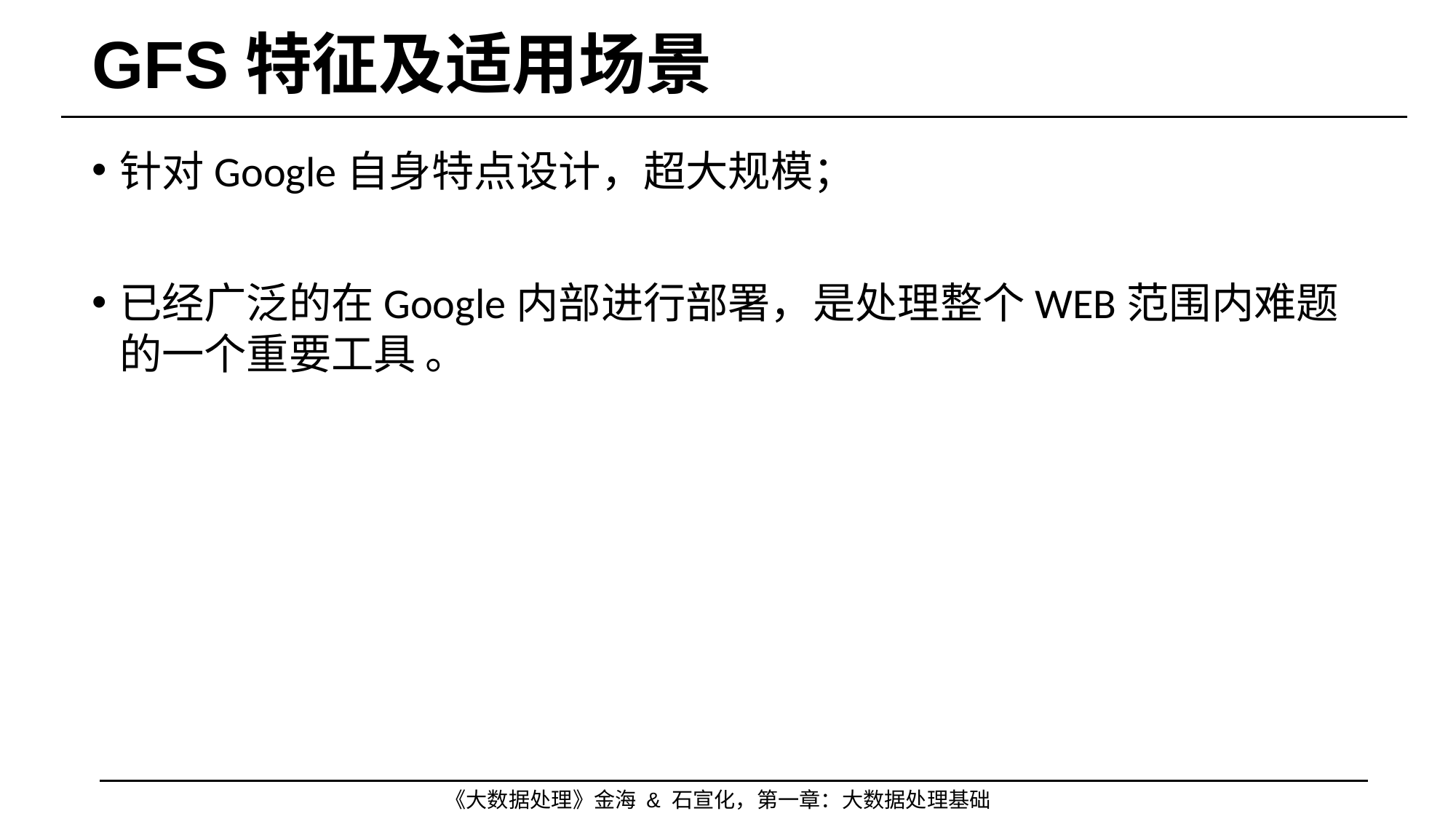

# GFS特征及适用场景
针对Google自身特点设计，超大规模；

已经广泛的在Google内部进行部署，是处理整个WEB范围内难题的一个重要工具 。